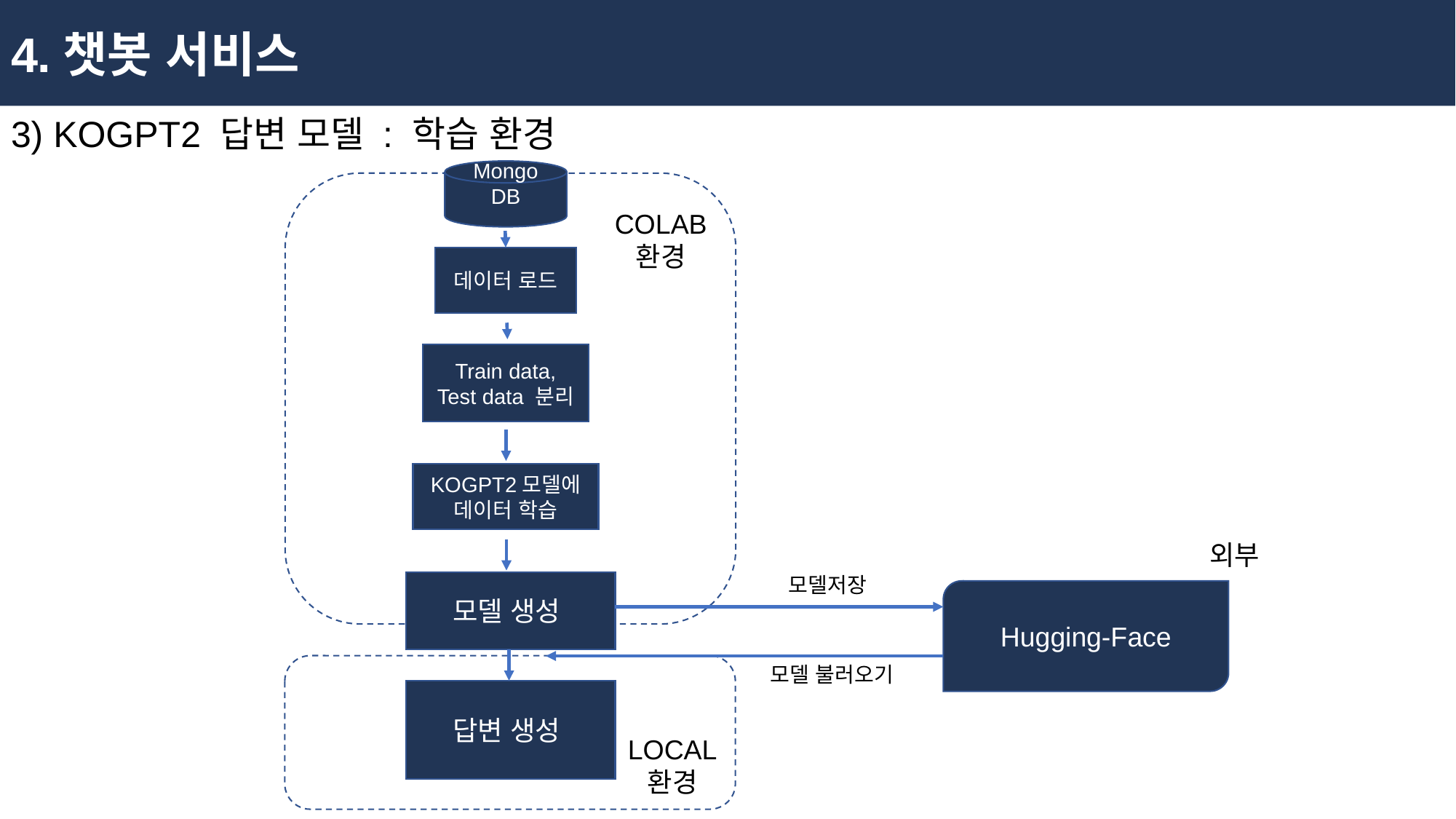

4.챗봇 서비스
3) KOGPT2 답변 모델 : 학습 환경
Mongo
DB

COLAB
환경
데이터 로드
Train data,
Test data 분리
KOGPT2모델에
데이터 학습
외부
모델저장
모델 생성
Hugging-Face

모델 불러오기
답변 생성
LOCAL
환경